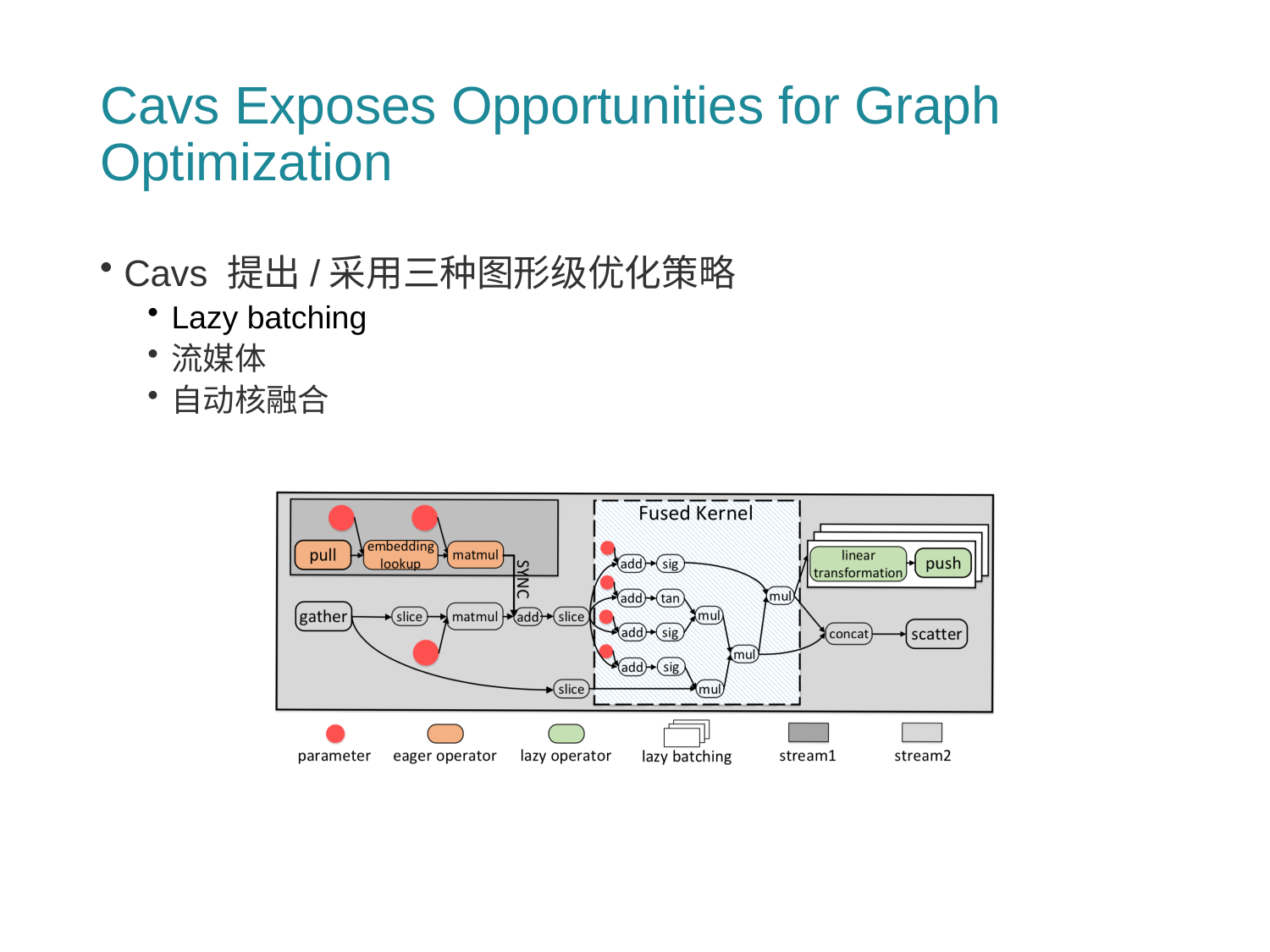

# Cavs Exposes Opportunities for Graph  Optimization
Cavs 提出/采用三种图形级优化策略
Lazy batching
流媒体
自动核融合